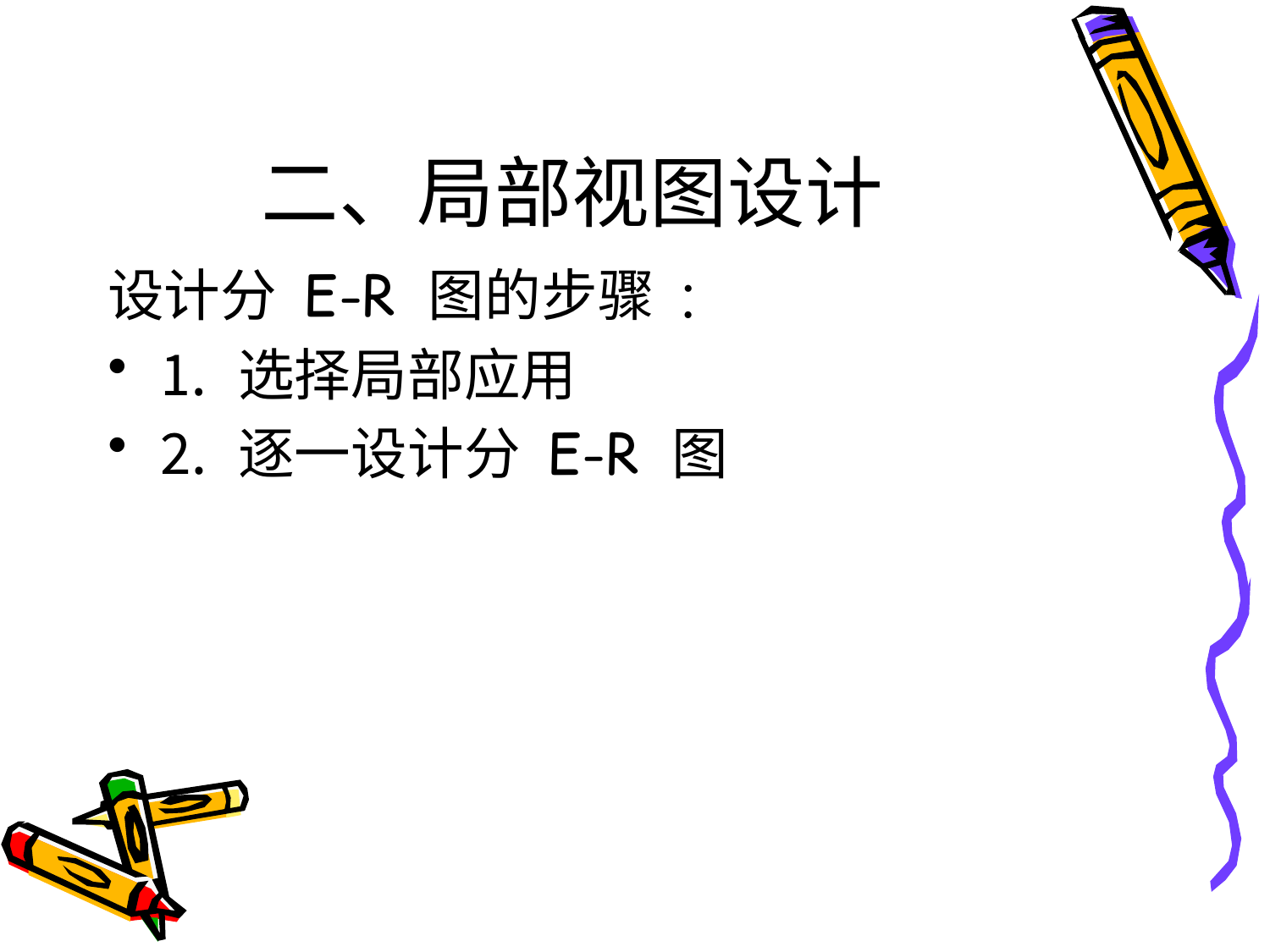

# 二、局部视图设计
设计分 E-R 图的步骤 :
⒈ 选择局部应用
⒉ 逐一设计分 E-R 图